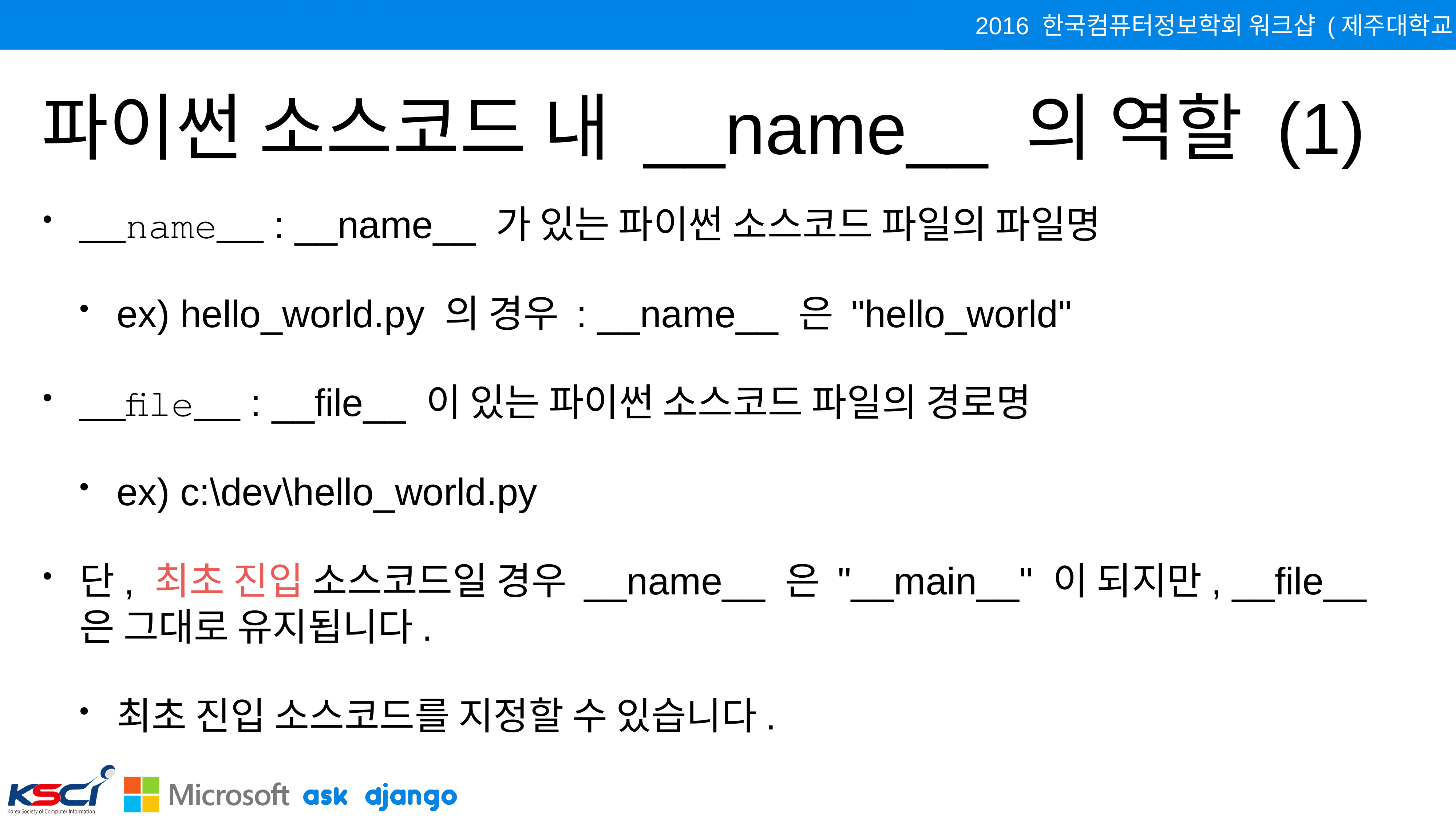

# 파이썬 소스코드 내 __name__ 의 역할 (1)
__name__ : __name__ 가 있는 파이썬 소스코드 파일의 파일명
ex) hello_world.py 의 경우 : __name__ 은 "hello_world"
__file__ : __file__ 이 있는 파이썬 소스코드 파일의 경로명
ex) c:\dev\hello_world.py
단, 최초 진입 소스코드일 경우 __name__ 은 "__main__" 이 되지만, __file__ 은 그대로 유지됩니다.
최초 진입 소스코드를 지정할 수 있습니다.